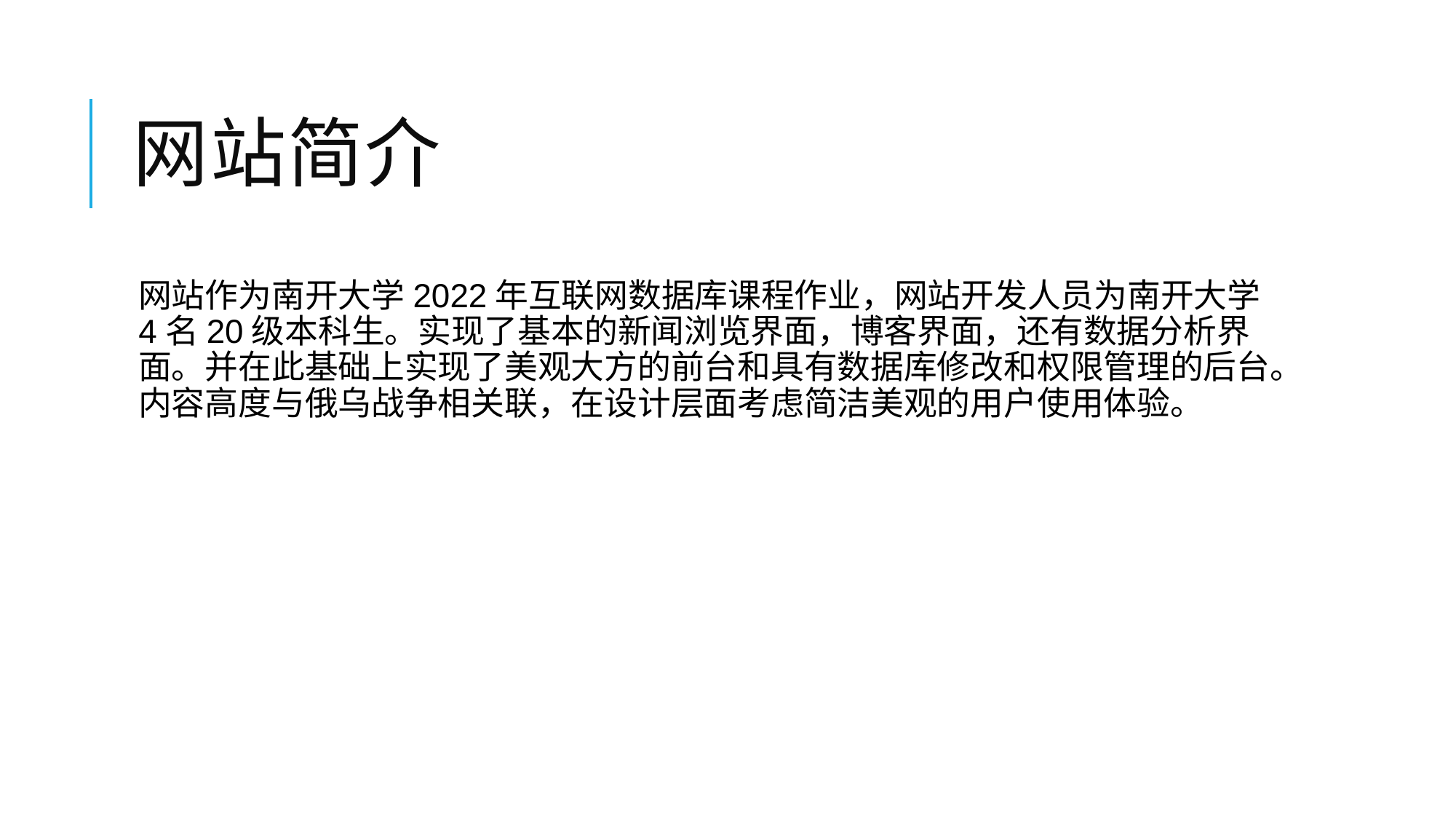

# 网站简介
网站作为南开大学2022年互联网数据库课程作业，网站开发人员为南开大学4名20级本科生。实现了基本的新闻浏览界面，博客界面，还有数据分析界面。并在此基础上实现了美观大方的前台和具有数据库修改和权限管理的后台。内容高度与俄乌战争相关联，在设计层面考虑简洁美观的用户使用体验。